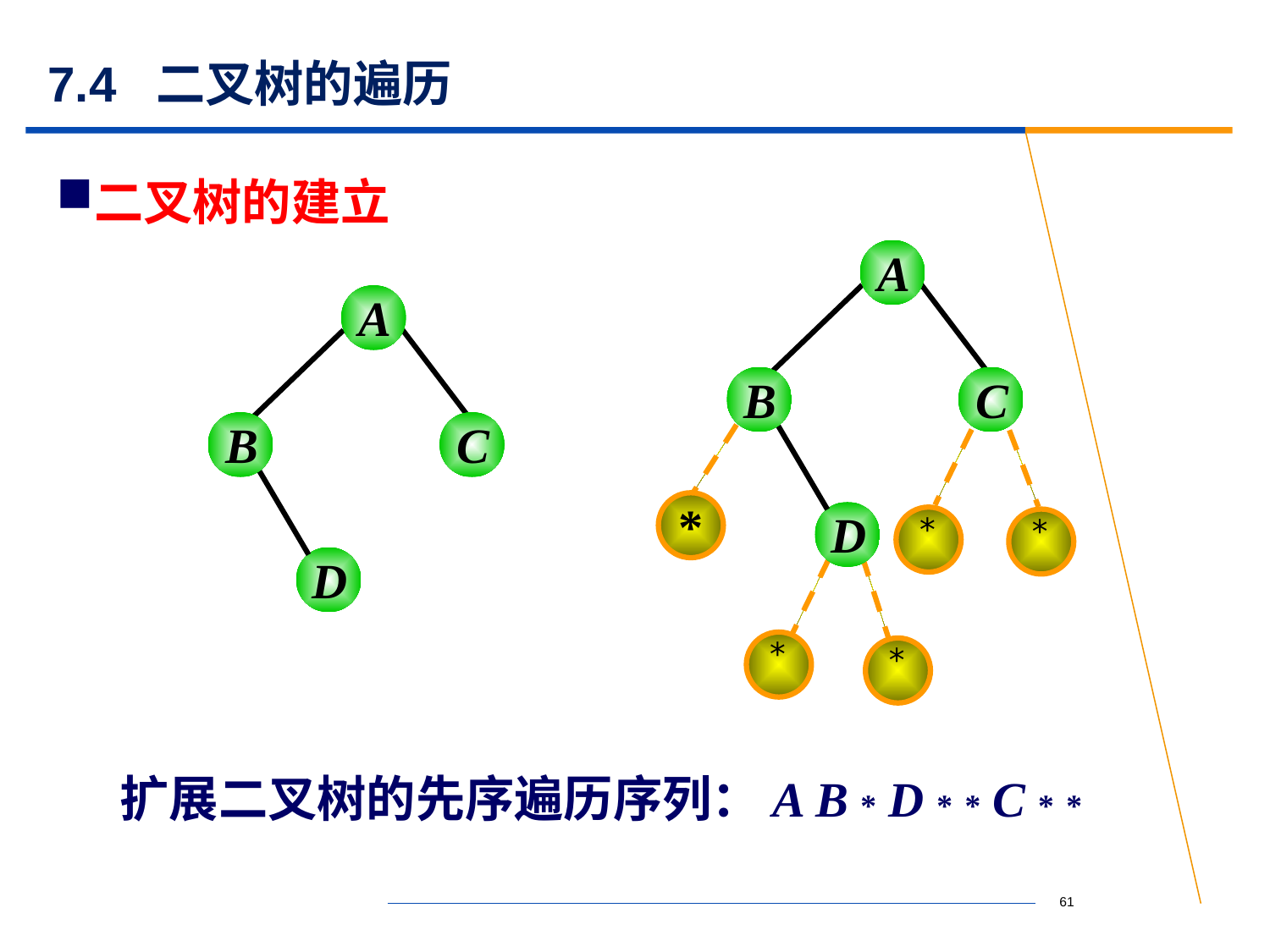

# 7.4  二叉树的遍历
二叉树的建立

A

B
C

*

D

*

*

*

*

A

B
C

D
扩展二叉树的先序遍历序列：A B * D * * C * *